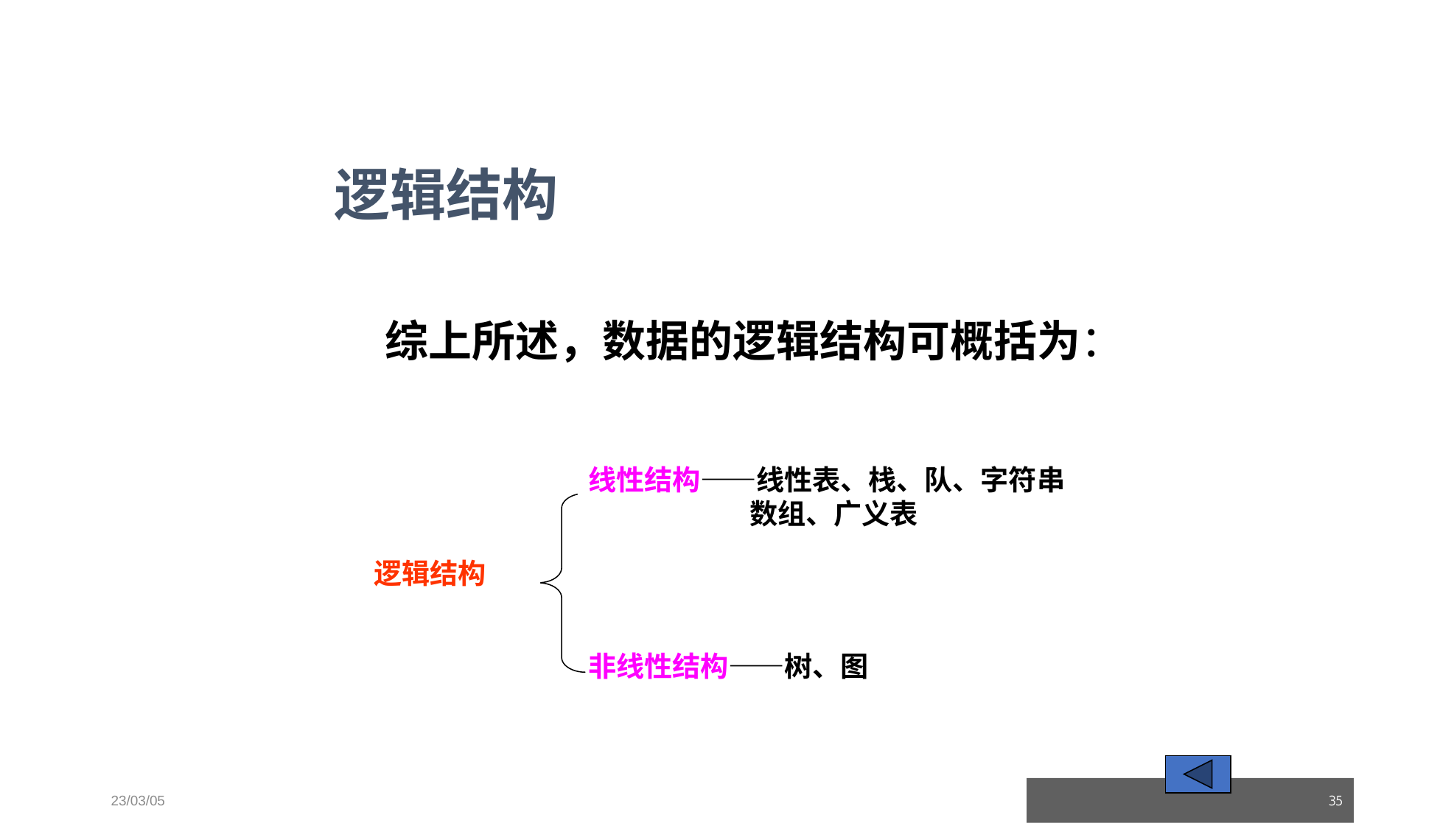

逻辑结构
综上所述，数据的逻辑结构可概括为：
线性结构——线性表、栈、队、字符串
                        数组、广义表

逻辑结构
非线性结构——树、图

23/03/05
35